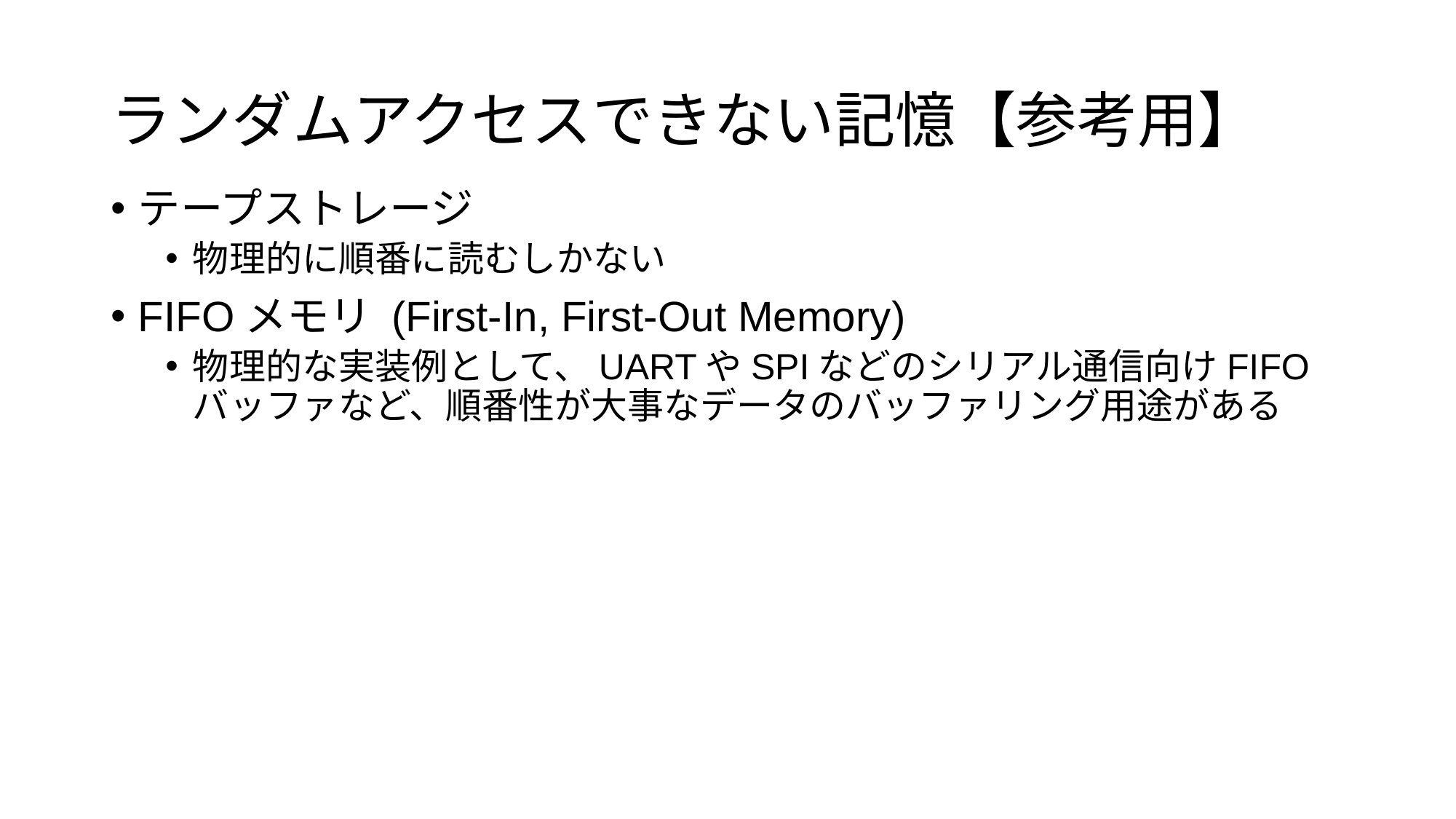

# ランダムアクセスできない記憶【参考用】
テープストレージ
物理的に順番に読むしかない
FIFOメモリ (First-In, First-Out Memory)
物理的な実装例として、UARTやSPIなどのシリアル通信向けFIFOバッファなど、順番性が大事なデータのバッファリング用途がある